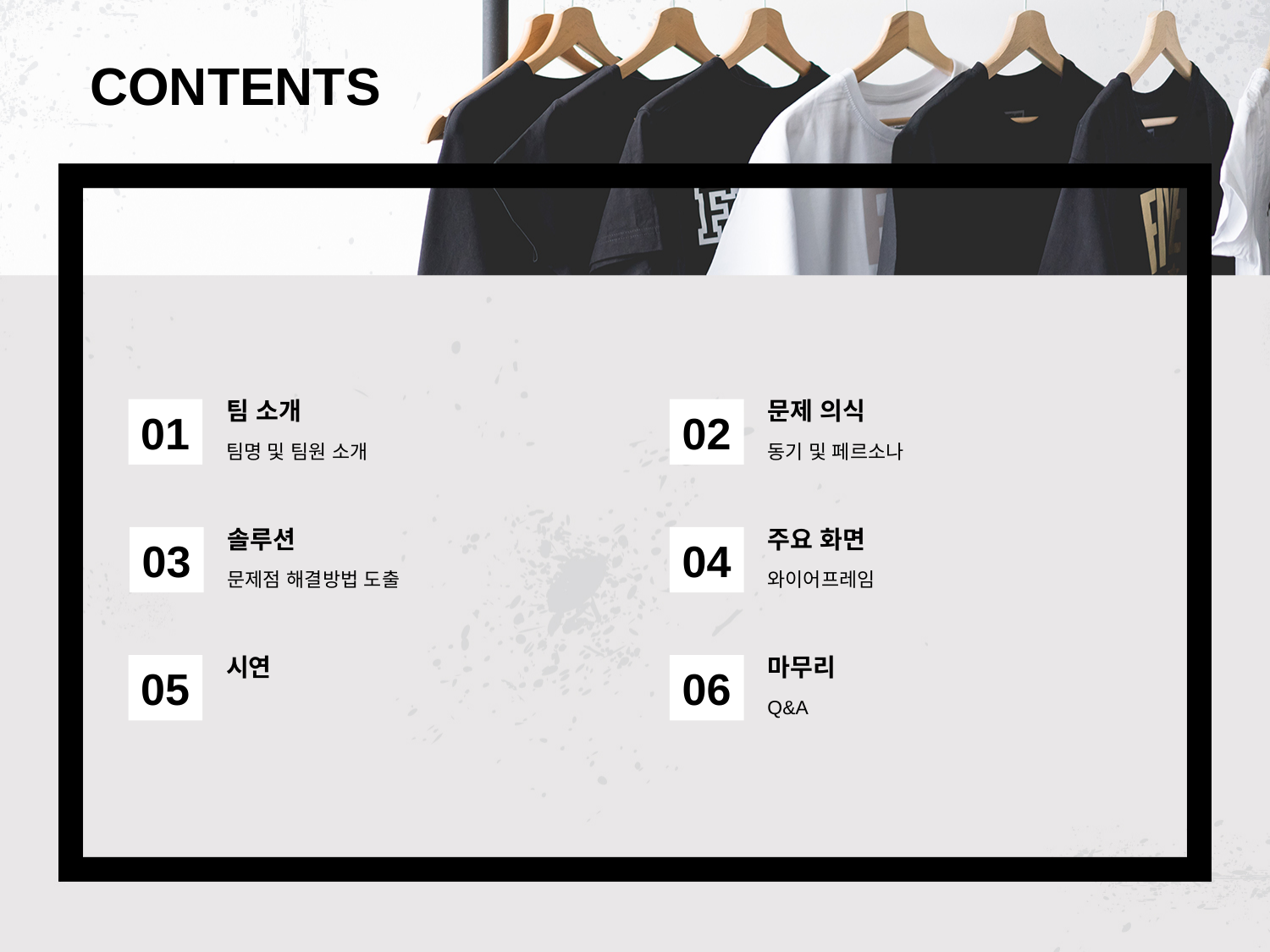

CONTENTS
팀 소개
01
팀명 및 팀원 소개
문제 의식
02
동기 및 페르소나
솔루션
03
문제점 해결방법 도출
주요 화면
04
와이어프레임
시연
05
마무리
06
Q&A